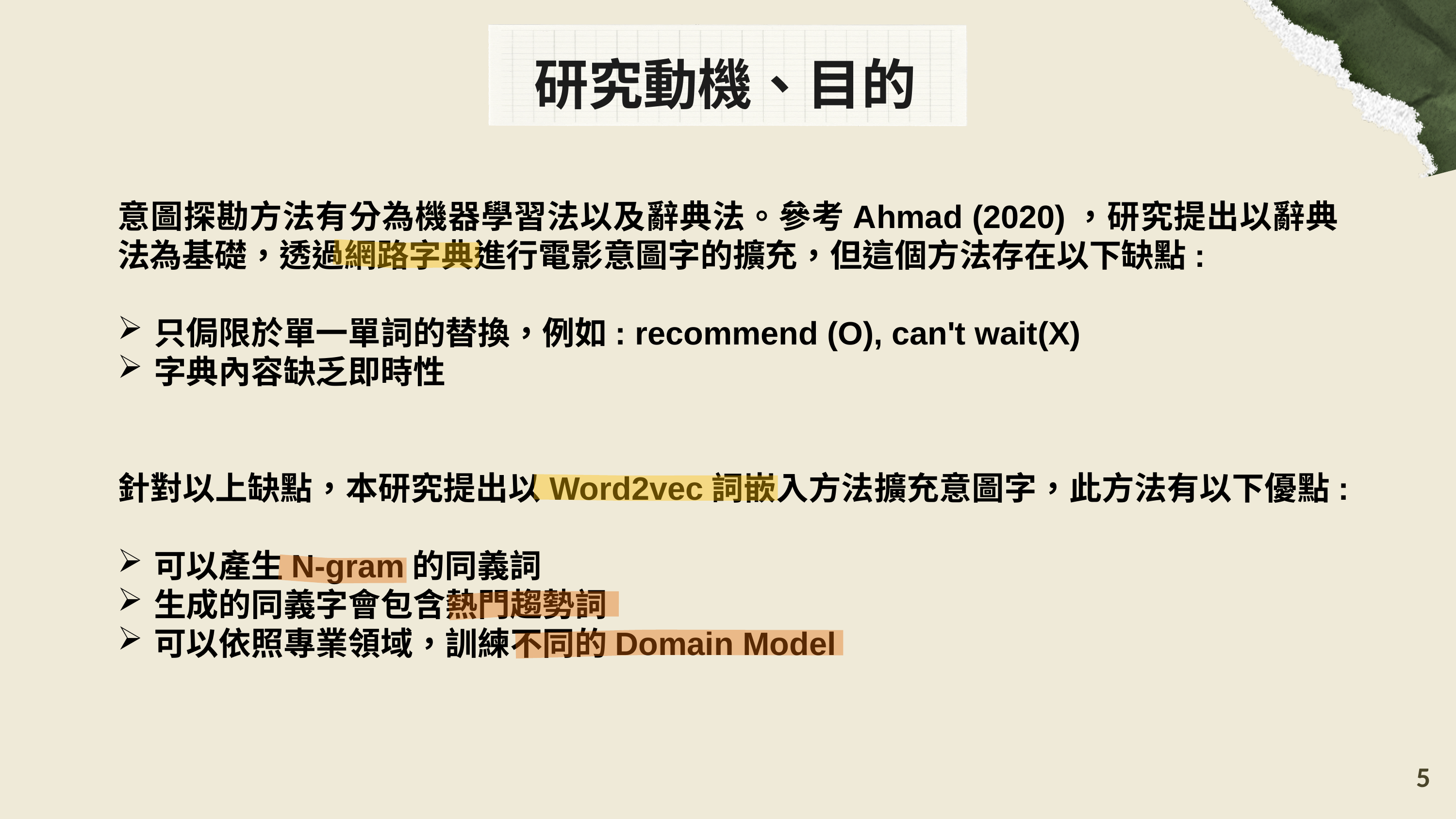

研究動機、目的
意圖探勘方法有分為機器學習法以及辭典法。參考Ahmad (2020)，研究提出以辭典法為基礎，透過網路字典進行電影意圖字的擴充，但這個方法存在以下缺點:

只侷限於單一單詞的替換，例如: recommend (O), can't wait(X)
字典內容缺乏即時性

針對以上缺點，本研究提出以Word2vec詞嵌入方法擴充意圖字，此方法有以下優點:

可以產生N-gram的同義詞
生成的同義字會包含熱門趨勢詞
可以依照專業領域，訓練不同的Domain Model

5